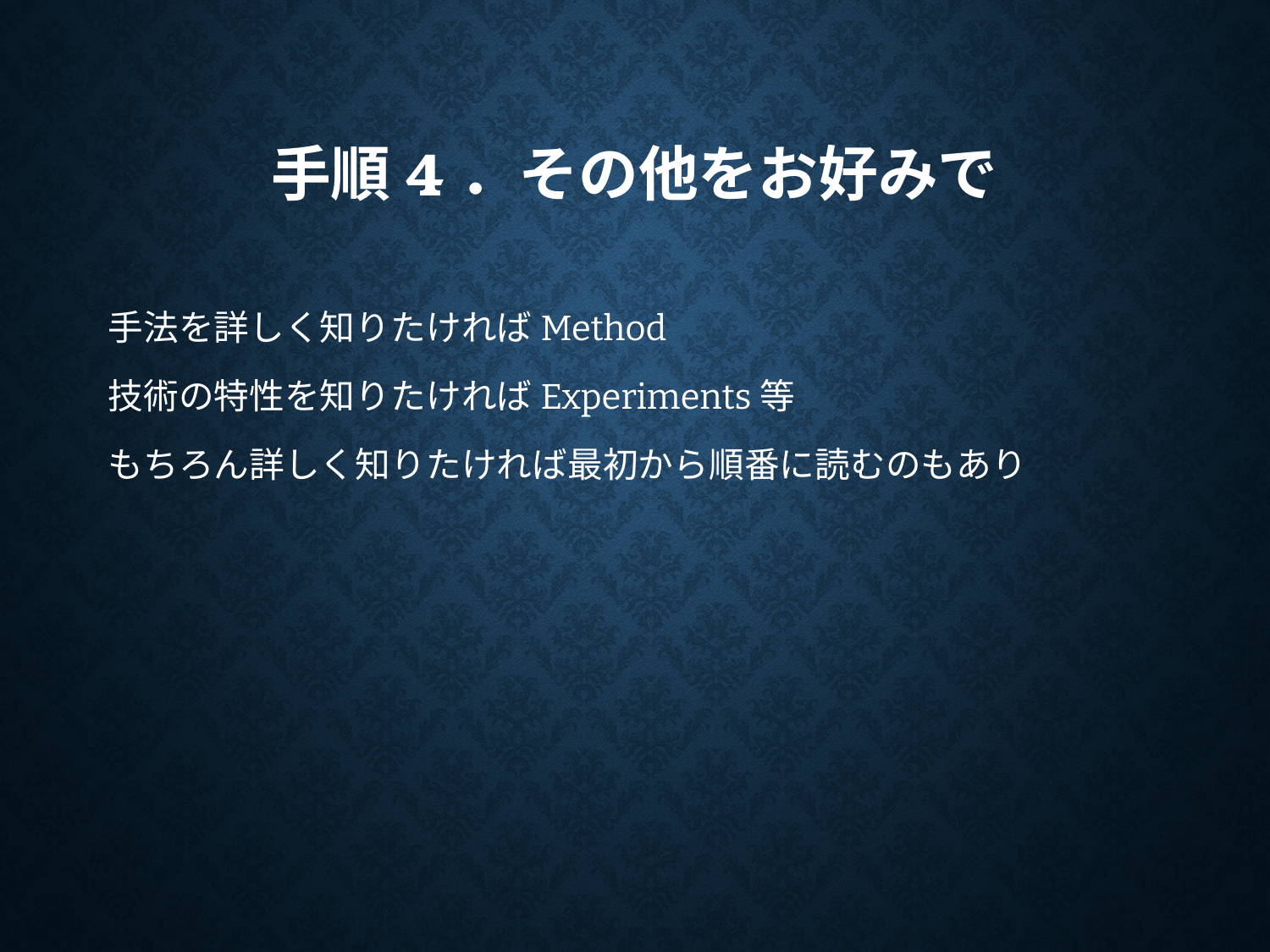

# 手順4．その他をお好みで
手法を詳しく知りたければMethod
技術の特性を知りたければExperiments等
もちろん詳しく知りたければ最初から順番に読むのもあり